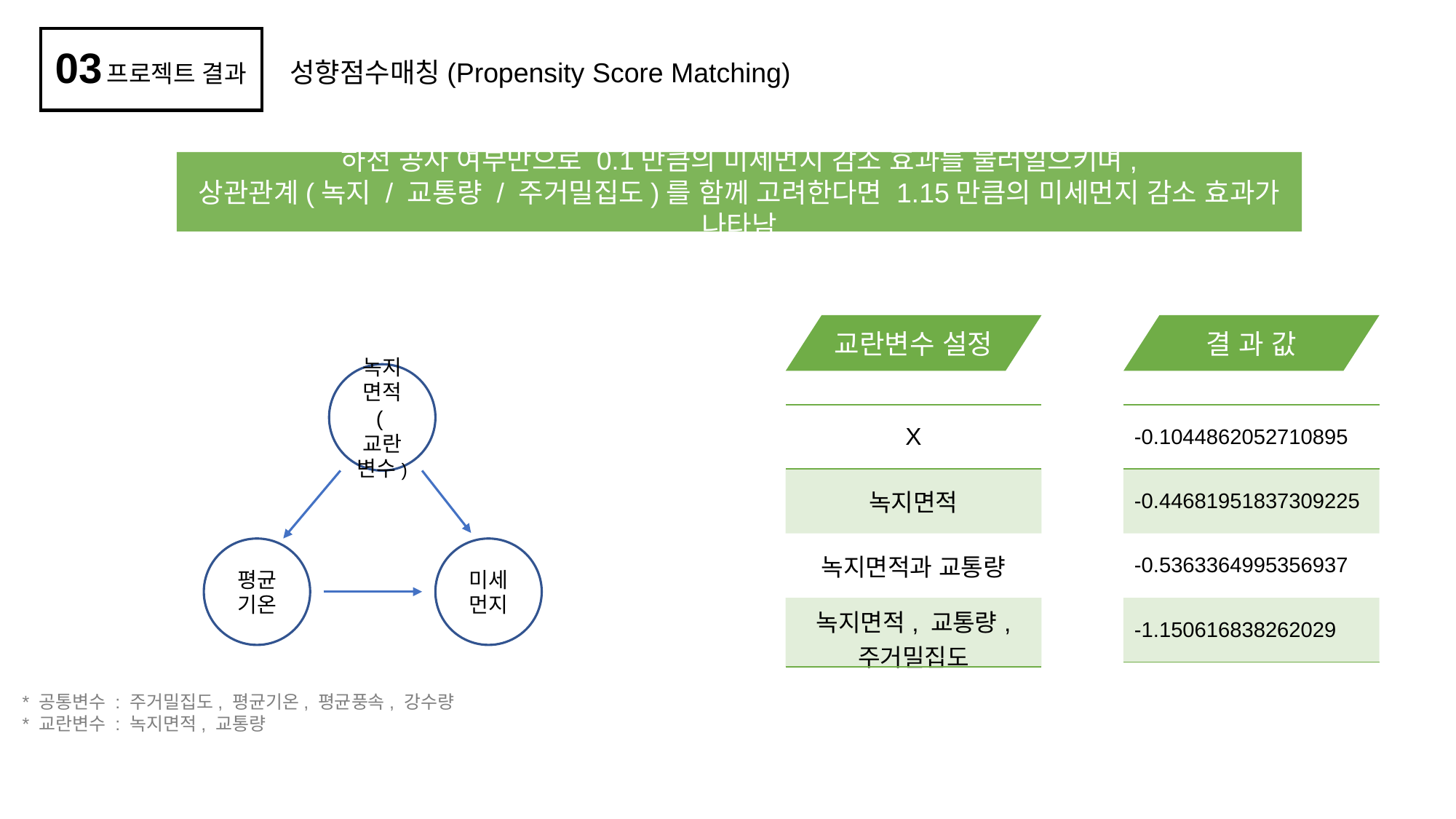

03
성향점수매칭(Propensity Score Matching)
프로젝트 결과
하천 공사 여부만으로 0.1만큼의 미세먼지 감소 효과를 불러일으키며,
상관관계(녹지 / 교통량 / 주거밀집도)를 함께 고려한다면 1.15만큼의 미세먼지 감소 효과가 나타남
교란변수 설정
결 과 값
녹지면적
(교란변수)
| X |
| --- |
| 녹지면적 |
| 녹지면적과 교통량 |
| 녹지면적, 교통량, 주거밀집도 |
| -0.1044862052710895 |
| --- |
| -0.44681951837309225 |
| -0.5363364995356937 |
| -1.150616838262029 |
평균기온
미세먼지
* 공통변수 : 주거밀집도, 평균기온, 평균풍속, 강수량
* 교란변수 : 녹지면적, 교통량